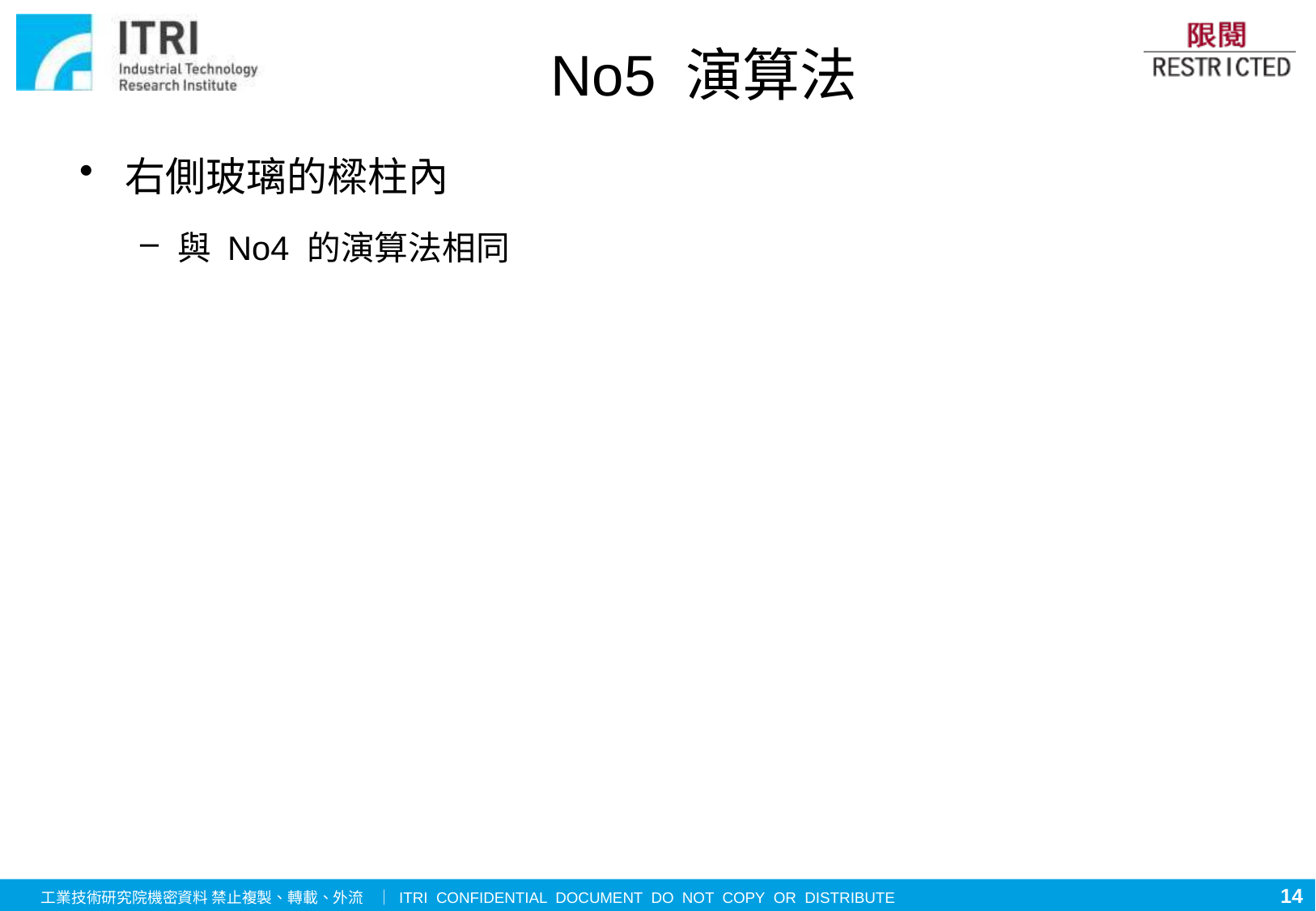

# No5 演算法
右側玻璃的樑柱內
與 No4 的演算法相同

14